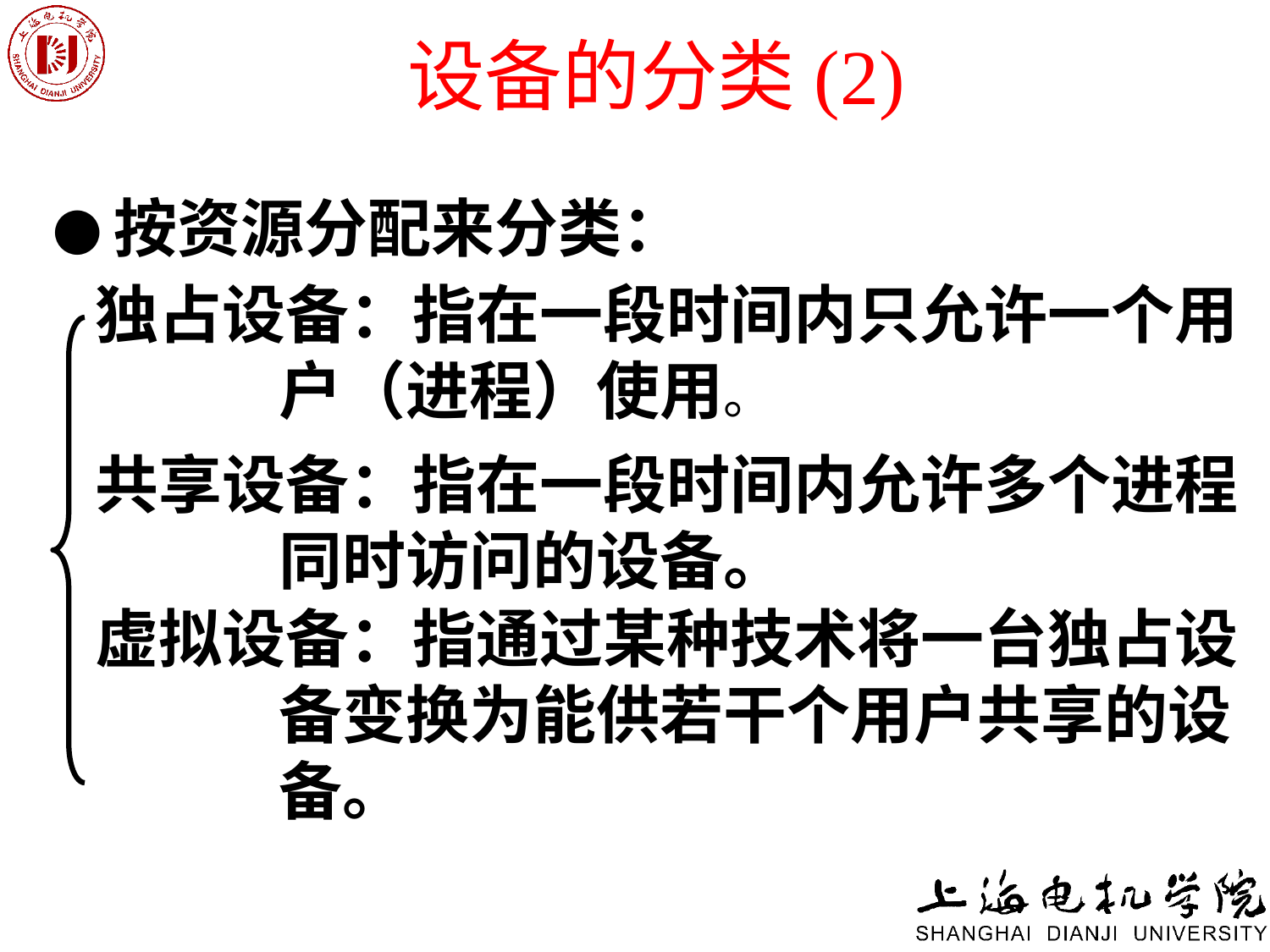

# 设备的分类(2)
●按资源分配来分类：
独占设备：指在一段时间内只允许一个用户（进程）使用。

共享设备：指在一段时间内允许多个进程同时访问的设备。
虚拟设备：指通过某种技术将一台独占设备变换为能供若干个用户共享的设备。